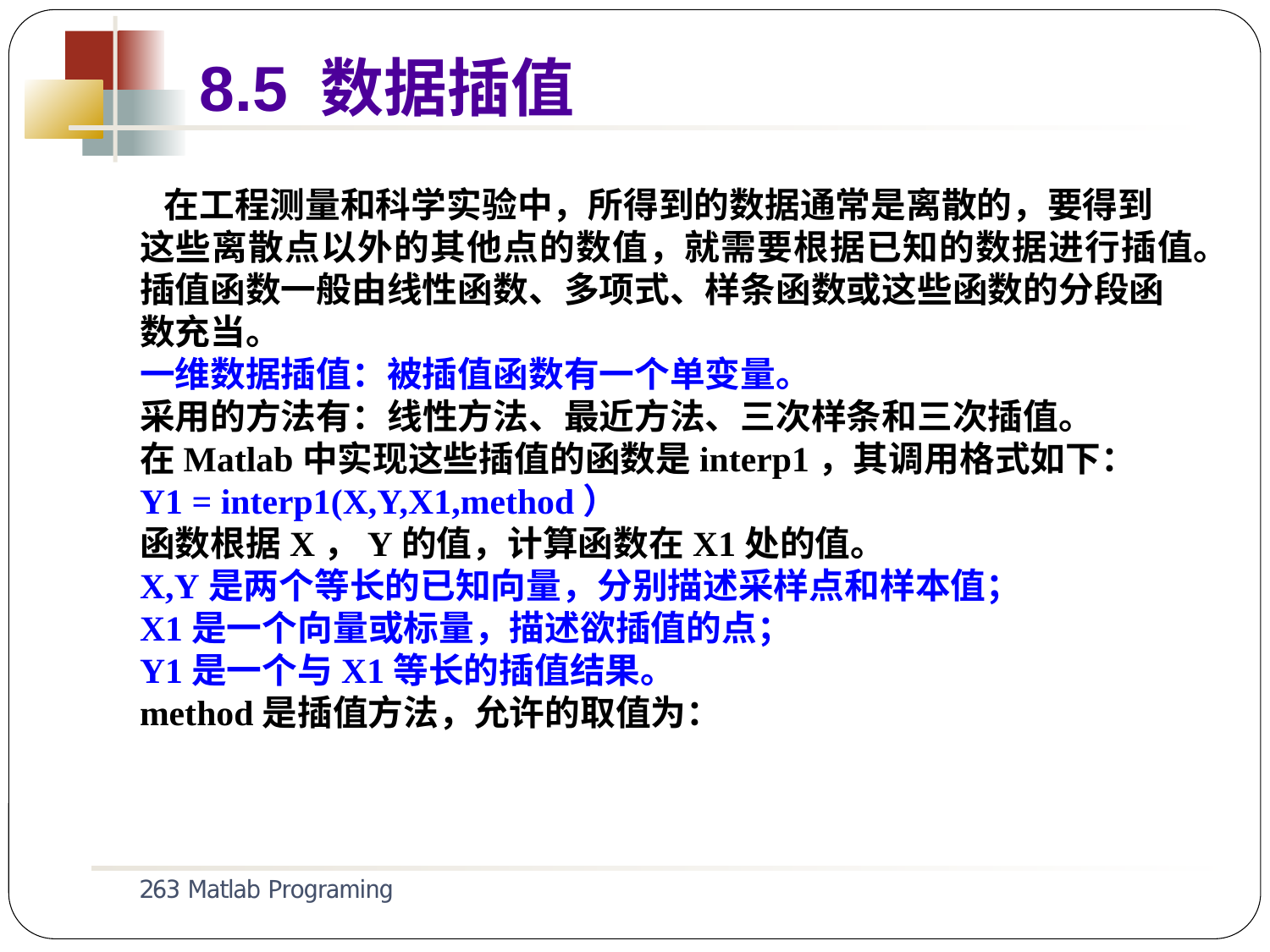

8.5 数据插值
  在工程测量和科学实验中，所得到的数据通常是离散的，要得到
这些离散点以外的其他点的数值，就需要根据已知的数据进行插值。
插值函数一般由线性函数、多项式、样条函数或这些函数的分段函
数充当。
一维数据插值：被插值函数有一个单变量。
采用的方法有：线性方法、最近方法、三次样条和三次插值。
在Matlab中实现这些插值的函数是interp1，其调用格式如下：
Y1 = interp1(X,Y,X1,method）
函数根据X，Y的值，计算函数在X1处的值。
X,Y是两个等长的已知向量，分别描述采样点和样本值；
X1是一个向量或标量，描述欲插值的点；
Y1是一个与X1等长的插值结果。
method是插值方法，允许的取值为：
263 Matlab Programing